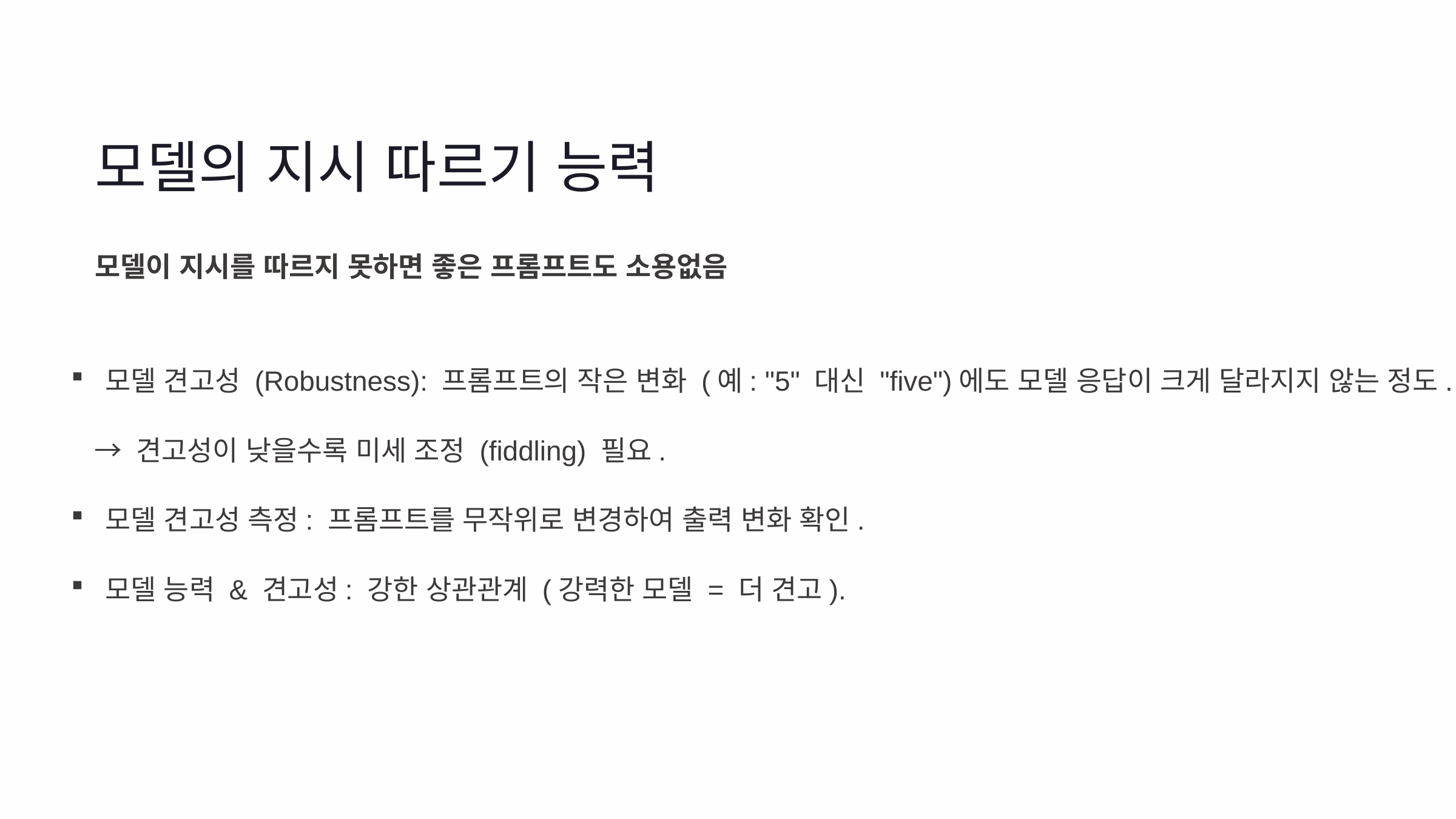

모델의 지시 따르기 능력
모델이 지시를 따르지 못하면 좋은 프롬프트도 소용없음

모델 견고성 (Robustness): 프롬프트의 작은 변화 (예: "5" 대신 "five")에도 모델 응답이 크게 달라지지 않는 정도.

   → 견고성이 낮을수록 미세 조정 (fiddling) 필요.

모델 견고성 측정: 프롬프트를 무작위로 변경하여 출력 변화 확인.

모델 능력 & 견고성: 강한 상관관계 (강력한 모델 = 더 견고).